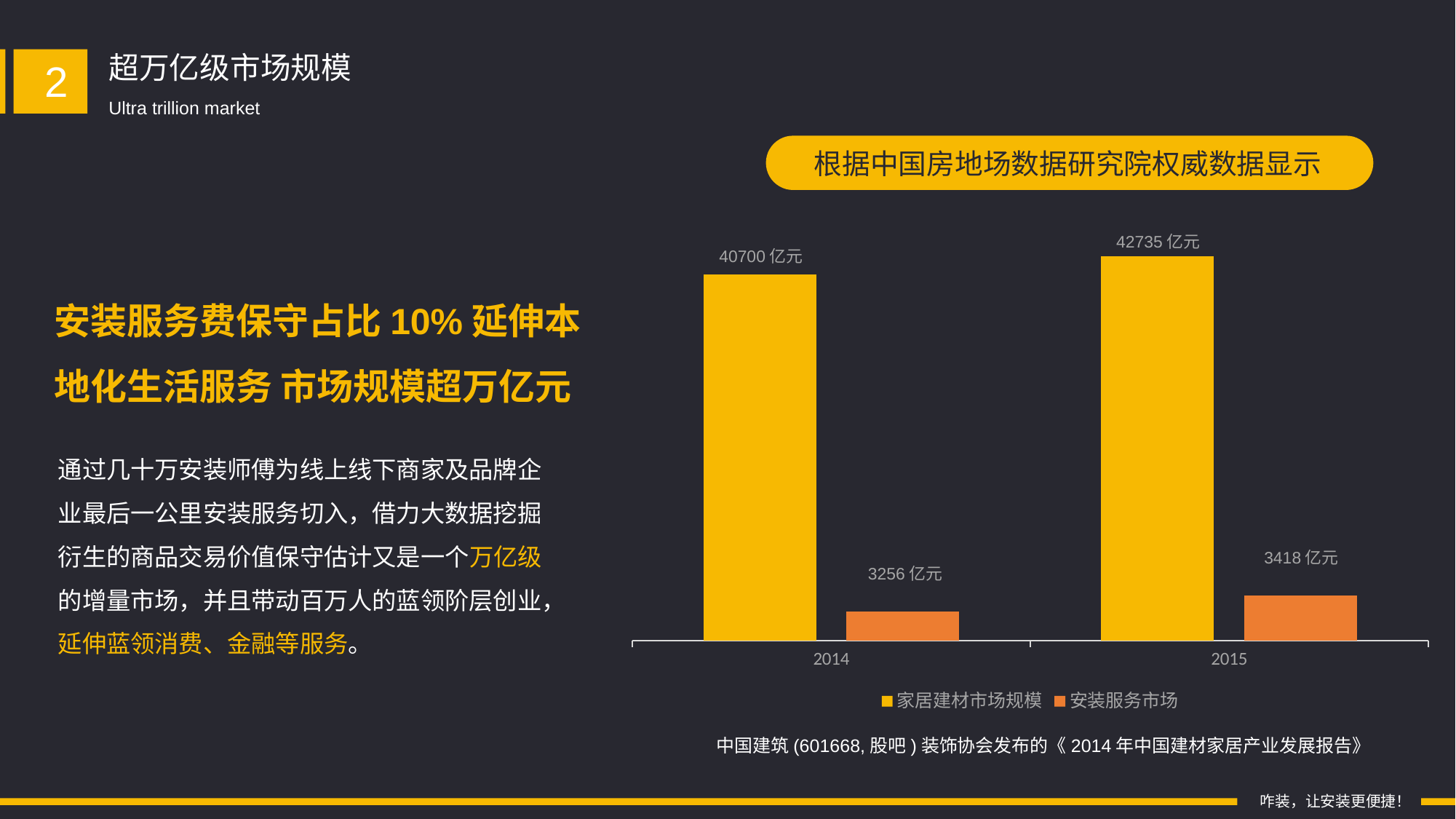

超万亿级市场规模

2
Ultra trillion market

根据中国房地场数据研究院权威数据显示
42735亿元

### Chart

| Category | 家居建材市场规模 | 安装服务市场 |
|---|---|---|
| 2014 | 407.0 | 32.56 |
| 2015 | 427.0 | 50.18 |
40700亿元
3418亿元
3256亿元
中国建筑(601668,股吧)装饰协会发布的《2014年中国建材家居产业发展报告》
安装服务费保守占比10%延伸本地化生活服务 市场规模超万亿元
通过几十万安装师傅为线上线下商家及品牌企业最后一公里安装服务切入，借力大数据挖掘衍生的商品交易价值保守估计又是一个万亿级的增量市场，并且带动百万人的蓝领阶层创业，延伸蓝领消费、金融等服务。